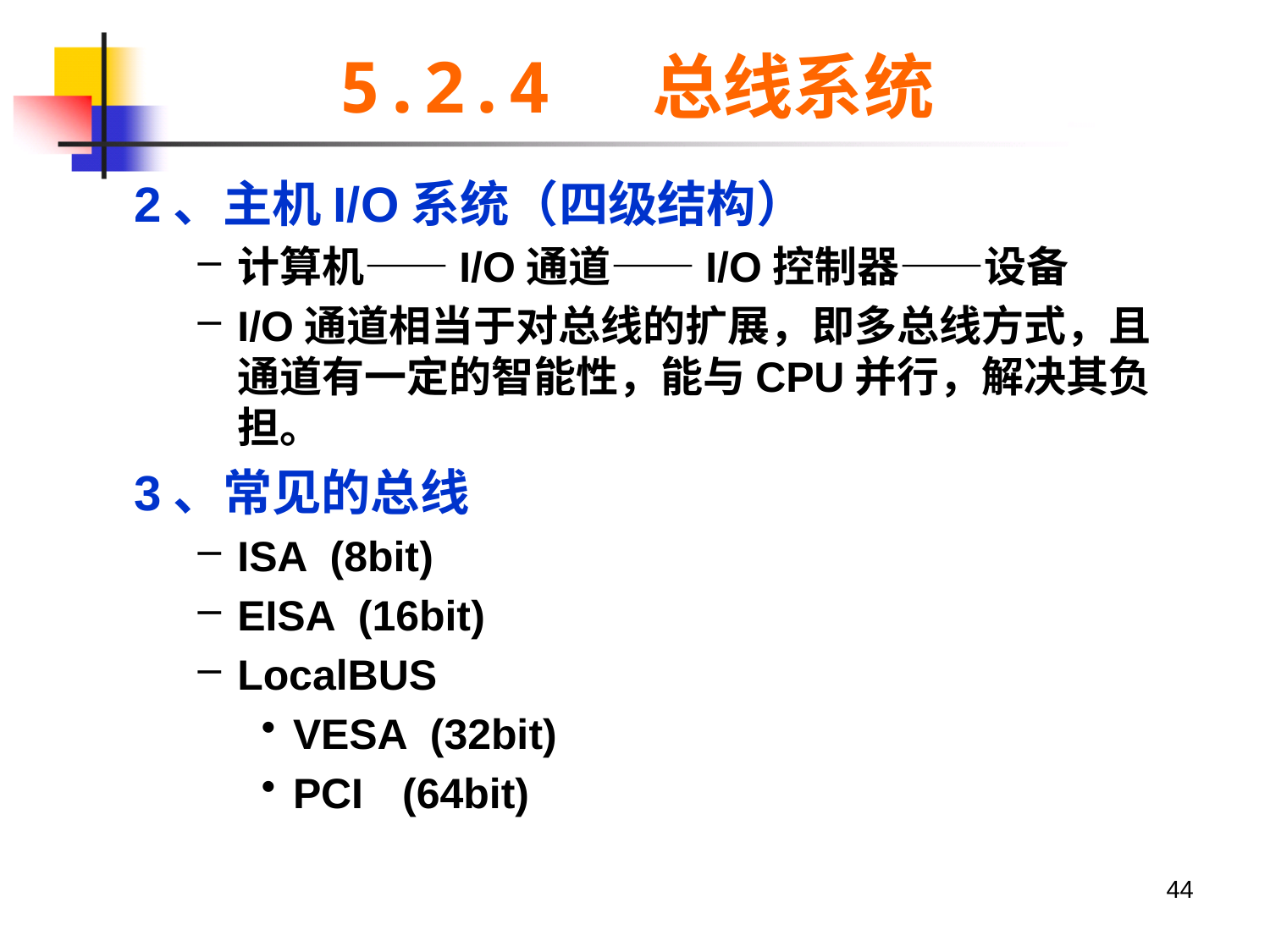

# 5.2.4  总线系统
2、主机I/O系统（四级结构）
计算机――I/O通道――I/O控制器――设备
I/O通道相当于对总线的扩展，即多总线方式，且通道有一定的智能性，能与CPU并行，解决其负担。
3、常见的总线
ISA  (8bit)
EISA  (16bit)
LocalBUS
VESA  (32bit)
PCI    (64bit)
44